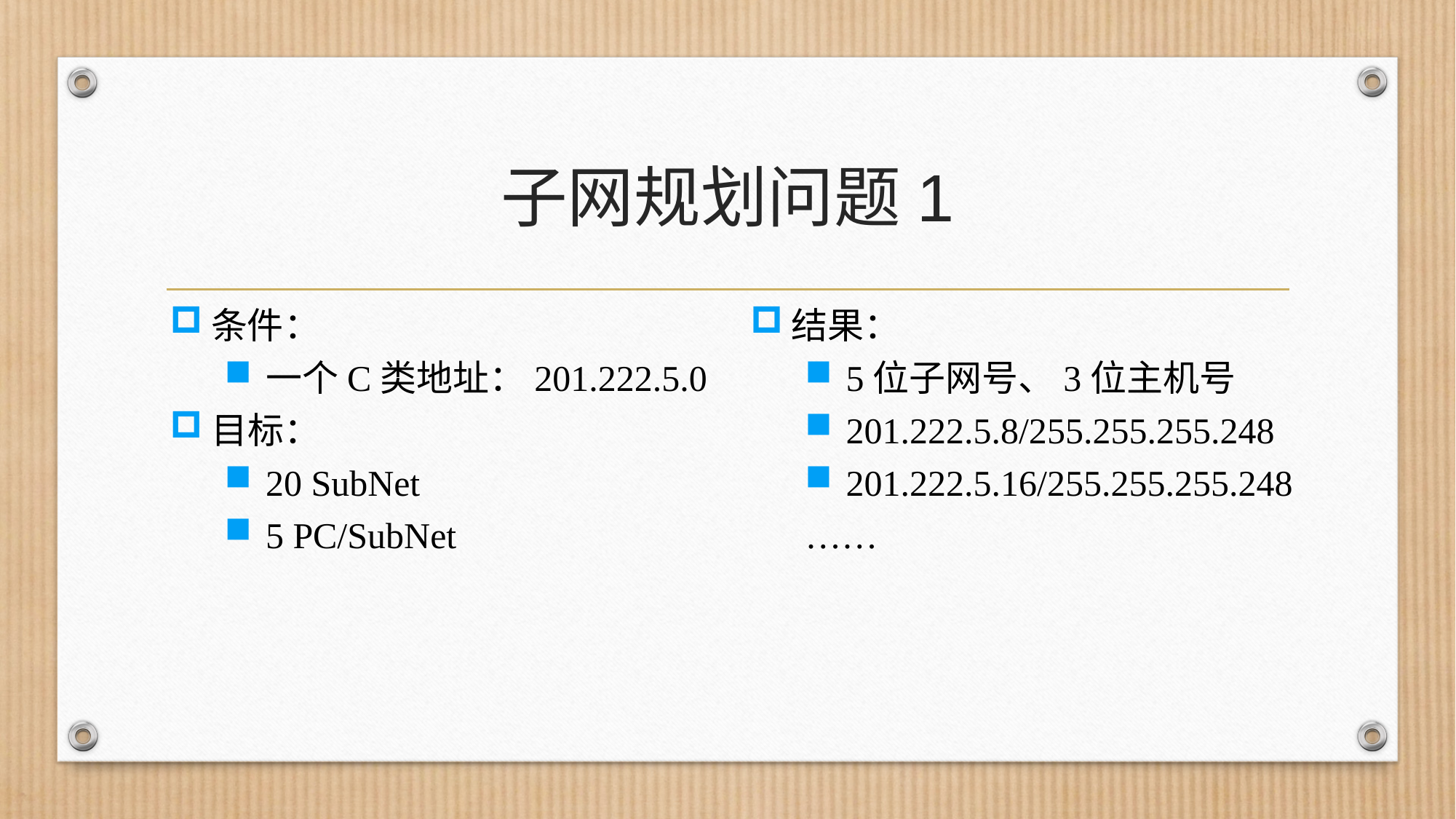

# 子网规划问题1
条件：
一个C类地址：201.222.5.0
目标：
20 SubNet
5 PC/SubNet

结果：
5位子网号、3位主机号
201.222.5.8/255.255.255.248
201.222.5.16/255.255.255.248
……